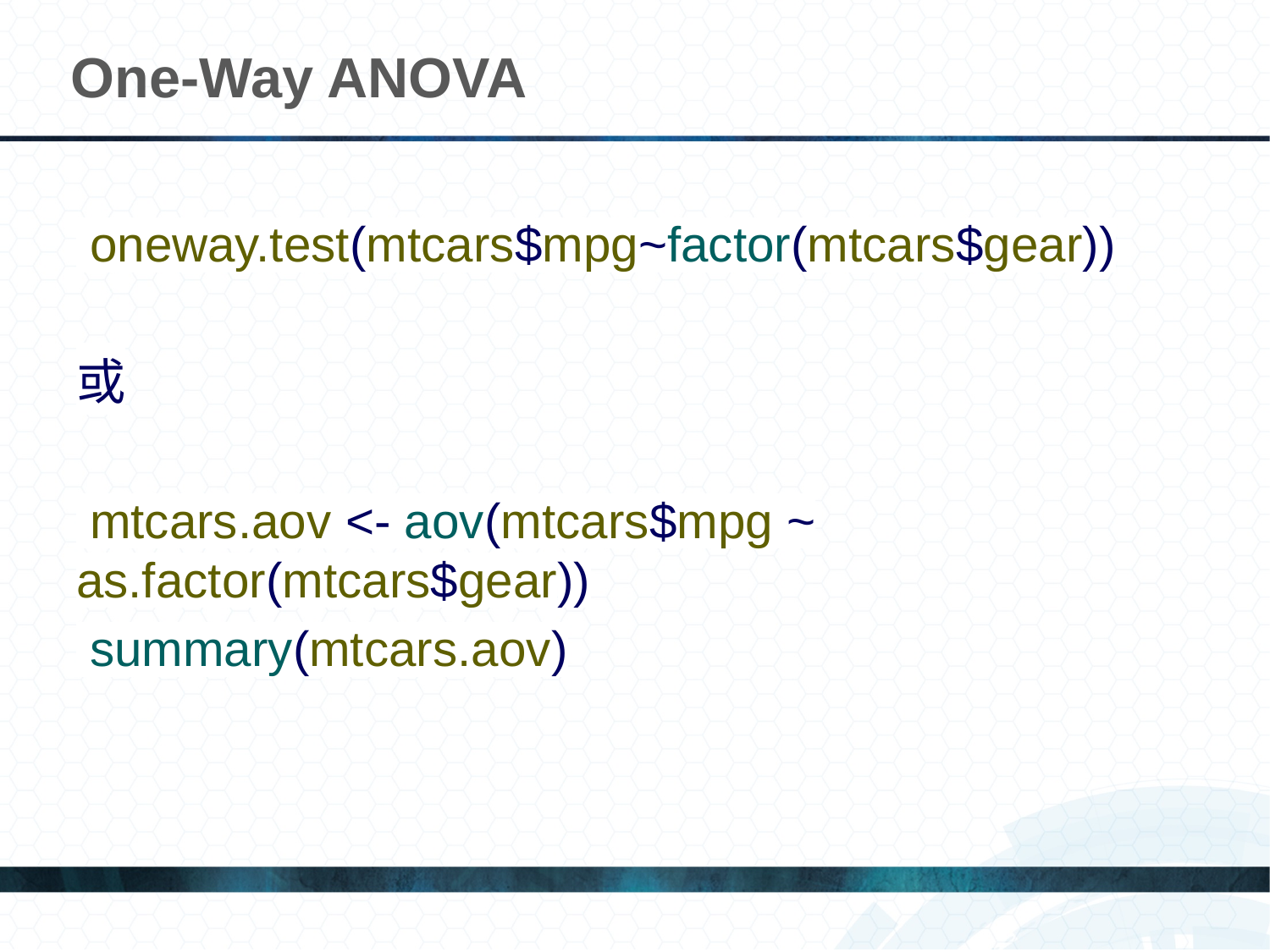

# One-Way ANOVA
 oneway.test(mtcars$mpg~factor(mtcars$gear))

或

 mtcars.aov <- aov(mtcars$mpg ~ as.factor(mtcars$gear))
 summary(mtcars.aov)